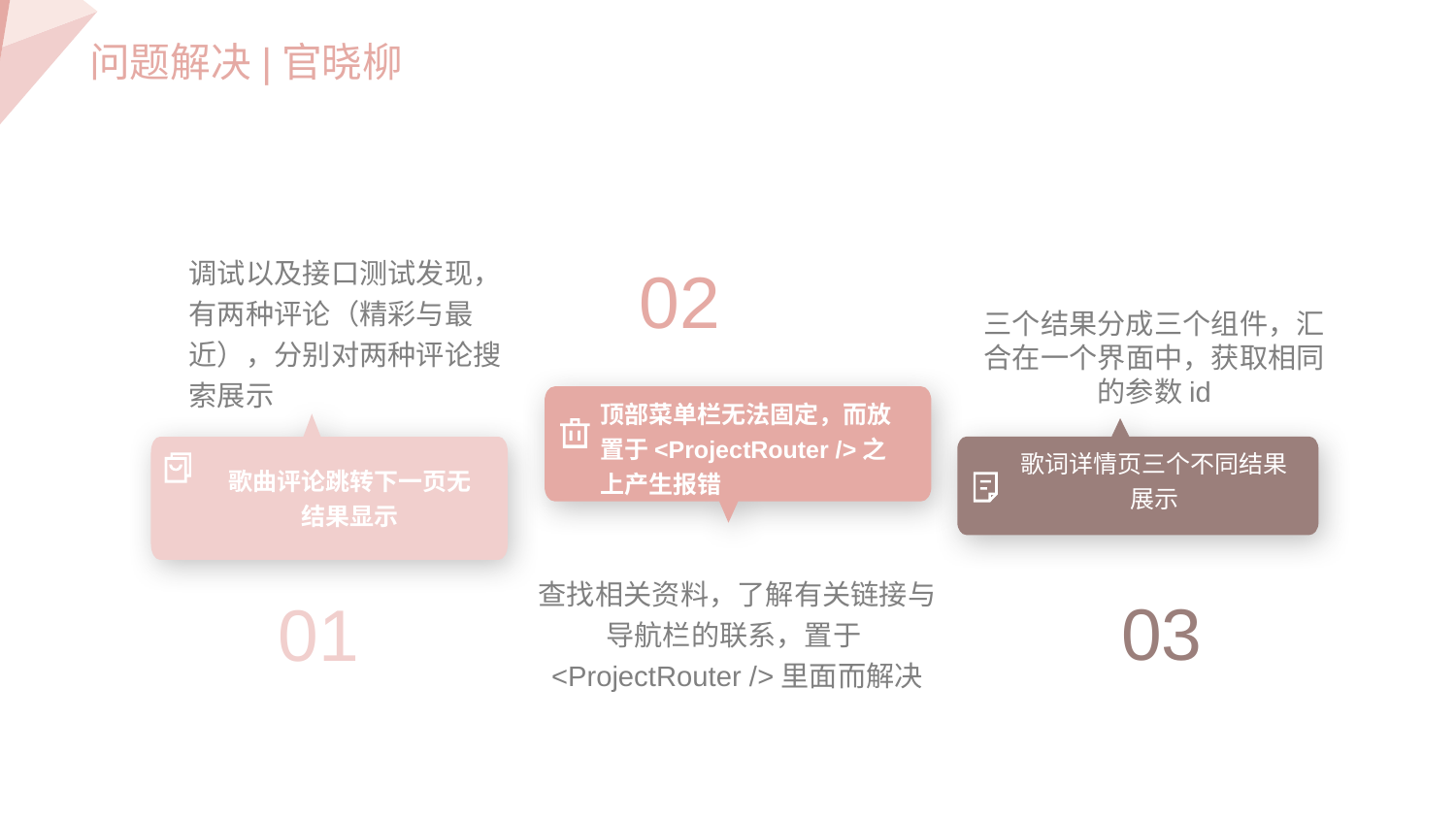

问题解决|官晓柳
调试以及接口测试发现，有两种评论（精彩与最近），分别对两种评论搜索展示
02
三个结果分成三个组件，汇合在一个界面中，获取相同的参数id

顶部菜单栏无法固定，而放置于<ProjectRouter />之上产生报错

歌词详情页三个不同结果展示

歌曲评论跳转下一页无结果显示

查找相关资料，了解有关链接与导航栏的联系，置于<ProjectRouter />里面而解决
03
01